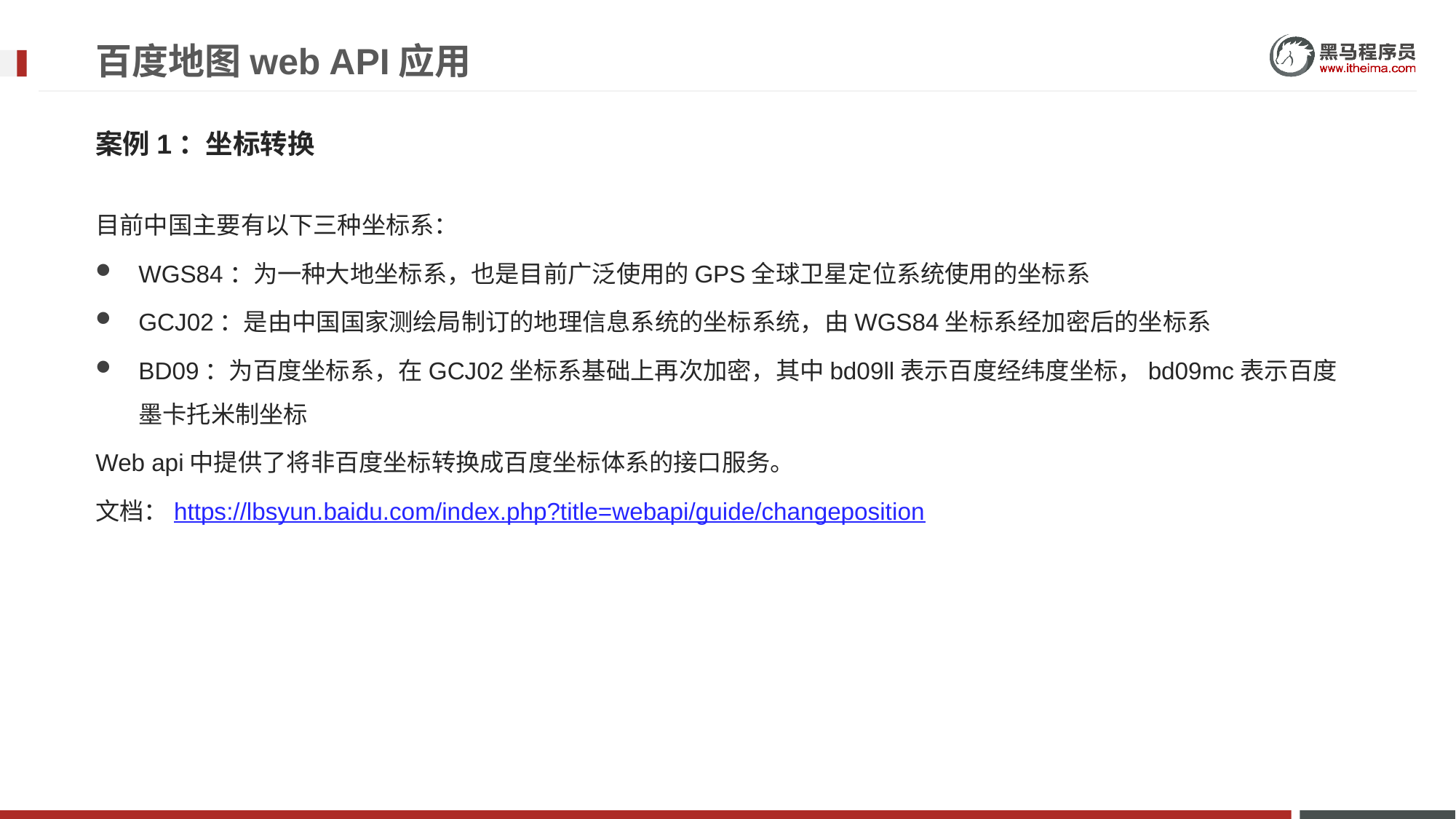

# 百度地图web API应用
案例1：坐标转换
目前中国主要有以下三种坐标系：
WGS84：为一种大地坐标系，也是目前广泛使用的GPS全球卫星定位系统使用的坐标系
GCJ02：是由中国国家测绘局制订的地理信息系统的坐标系统，由WGS84坐标系经加密后的坐标系
BD09：为百度坐标系，在GCJ02坐标系基础上再次加密，其中bd09ll表示百度经纬度坐标，bd09mc表示百度墨卡托米制坐标
Web api中提供了将非百度坐标转换成百度坐标体系的接口服务。
文档：https://lbsyun.baidu.com/index.php?title=webapi/guide/changeposition